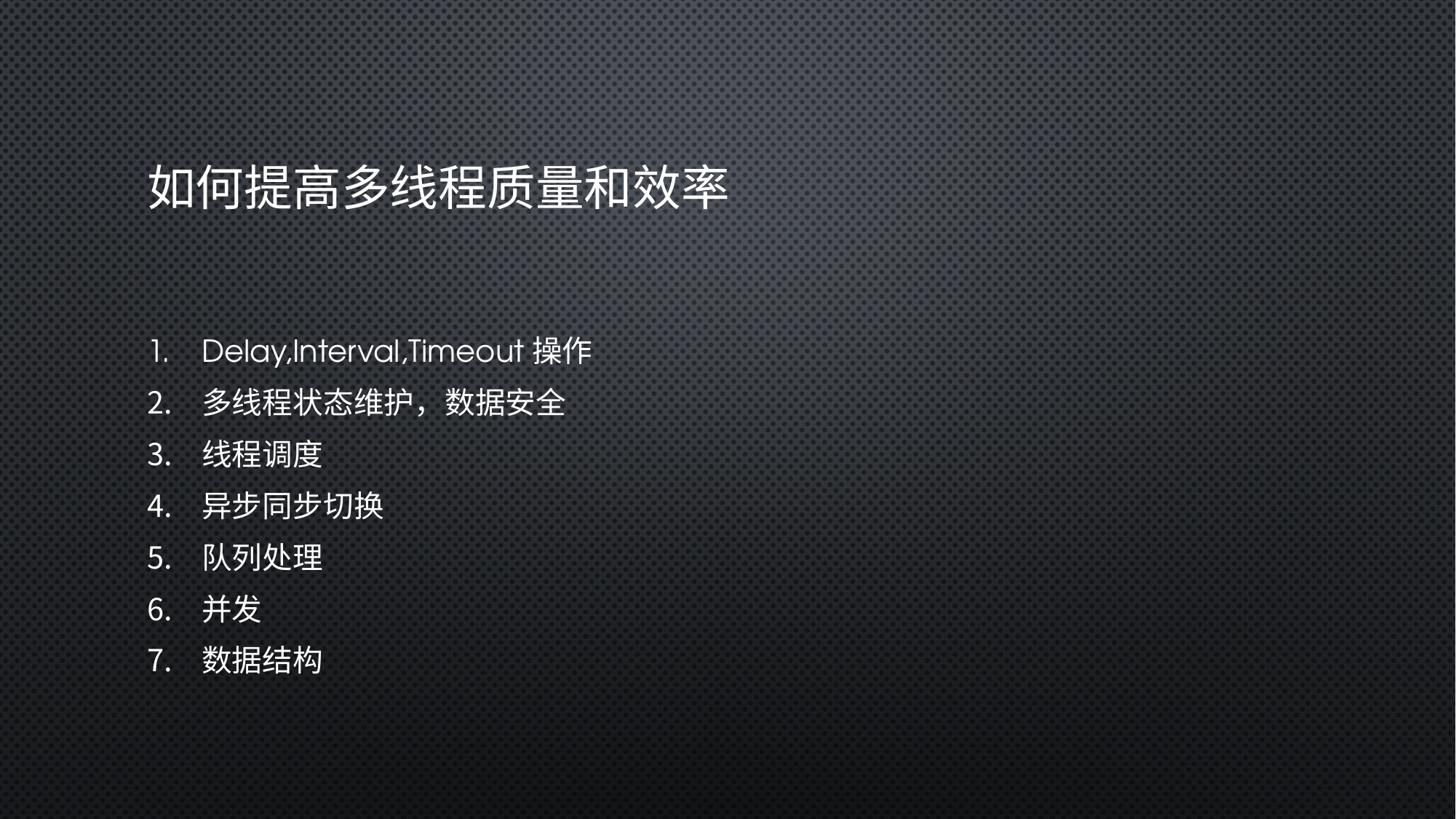

# 如何提高多线程质量和效率
Delay,Interval,Timeout操作
多线程状态维护，数据安全
线程调度
异步同步切换
队列处理
并发
数据结构